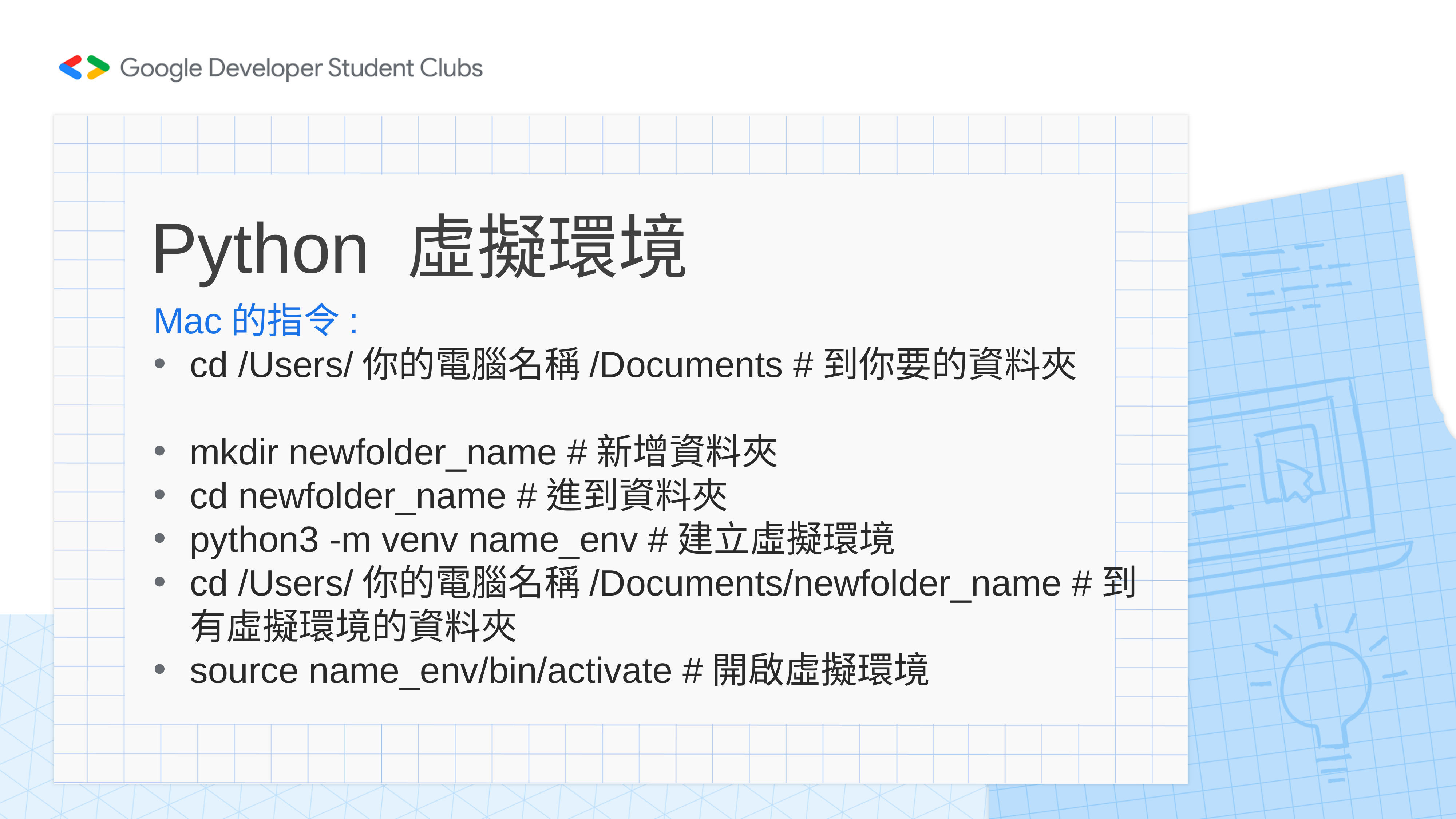

# Python 虛擬環境
Mac的指令:
cd /Users/你的電腦名稱/Documents #到你要的資料夾
mkdir newfolder_name #新增資料夾
cd newfolder_name #進到資料夾
python3 -m venv name_env #建立虛擬環境
cd /Users/你的電腦名稱/Documents/newfolder_name #到有虛擬環境的資料夾
source name_env/bin/activate #開啟虛擬環境